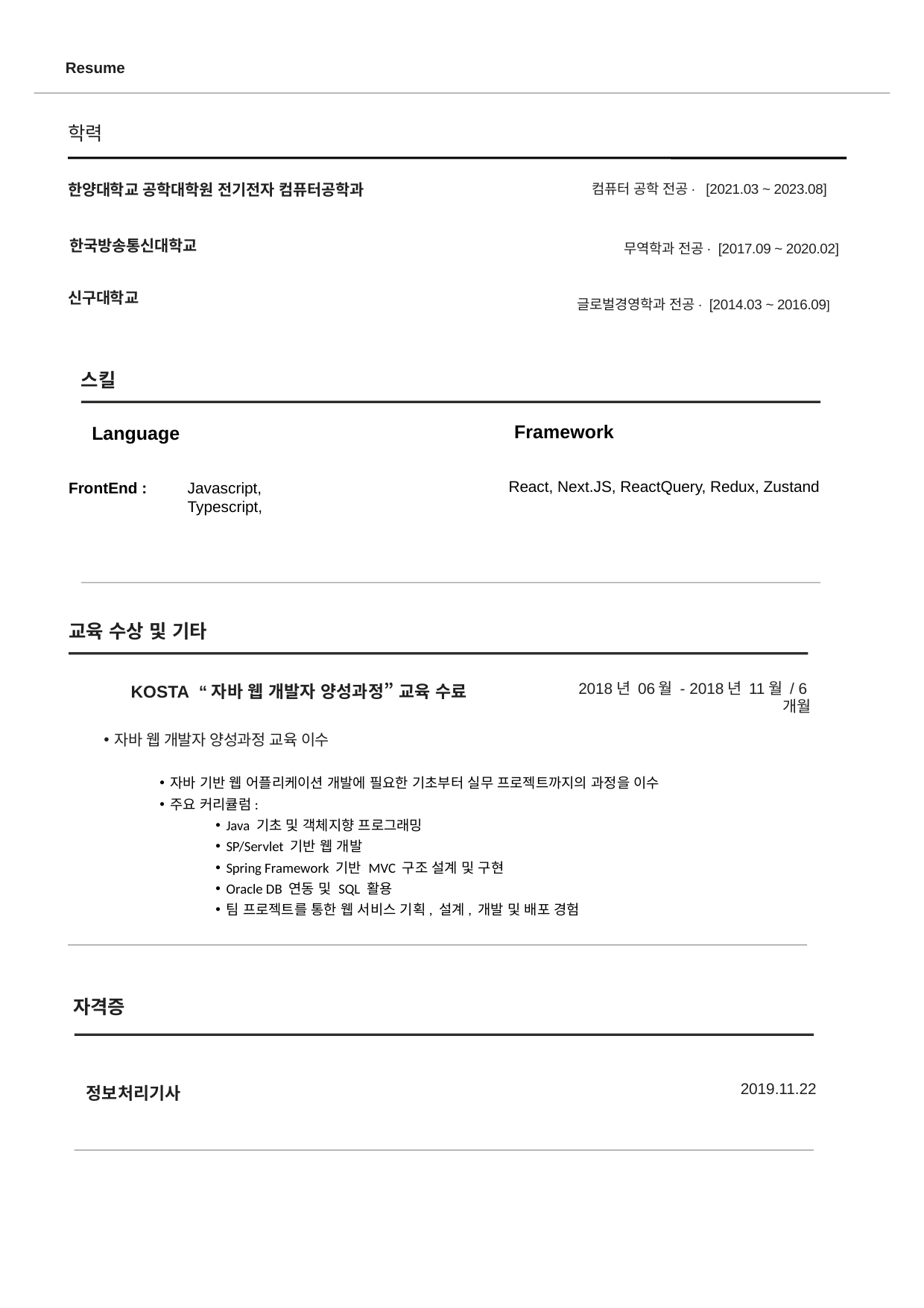

Resume

학력

한양대학교 공학대학원 전기전자 컴퓨터공학과
컴퓨터 공학 전공 ∙  [2021.03 ~ 2023.08]
한국방송통신대학교
무역학과 전공 ∙ [2017.09 ~ 2020.02]
신구대학교
글로벌경영학과 전공 ∙ [2014.03 ~ 2016.09]
스킬

Framework
Language
React, Next.JS, ReactQuery, Redux, Zustand
FrontEnd :
Javascript, Typescript,

교육 수상 및 기타

KOSTA  “자바 웹 개발자 양성과정” 교육 수료
2018년 06월 - 2018년 11월 / 6개월
자바 웹 개발자 양성과정 교육 이수

자바 기반 웹 어플리케이션 개발에 필요한 기초부터 실무 프로젝트까지의 과정을 이수
주요 커리큘럼:
Java 기초 및 객체지향 프로그래밍
SP/Servlet 기반 웹 개발
Spring Framework 기반 MVC 구조 설계 및 구현
Oracle DB 연동 및 SQL 활용
팀 프로젝트를 통한 웹 서비스 기획, 설계, 개발 및 배포 경험

자격증

정보처리기사
2019.11.22